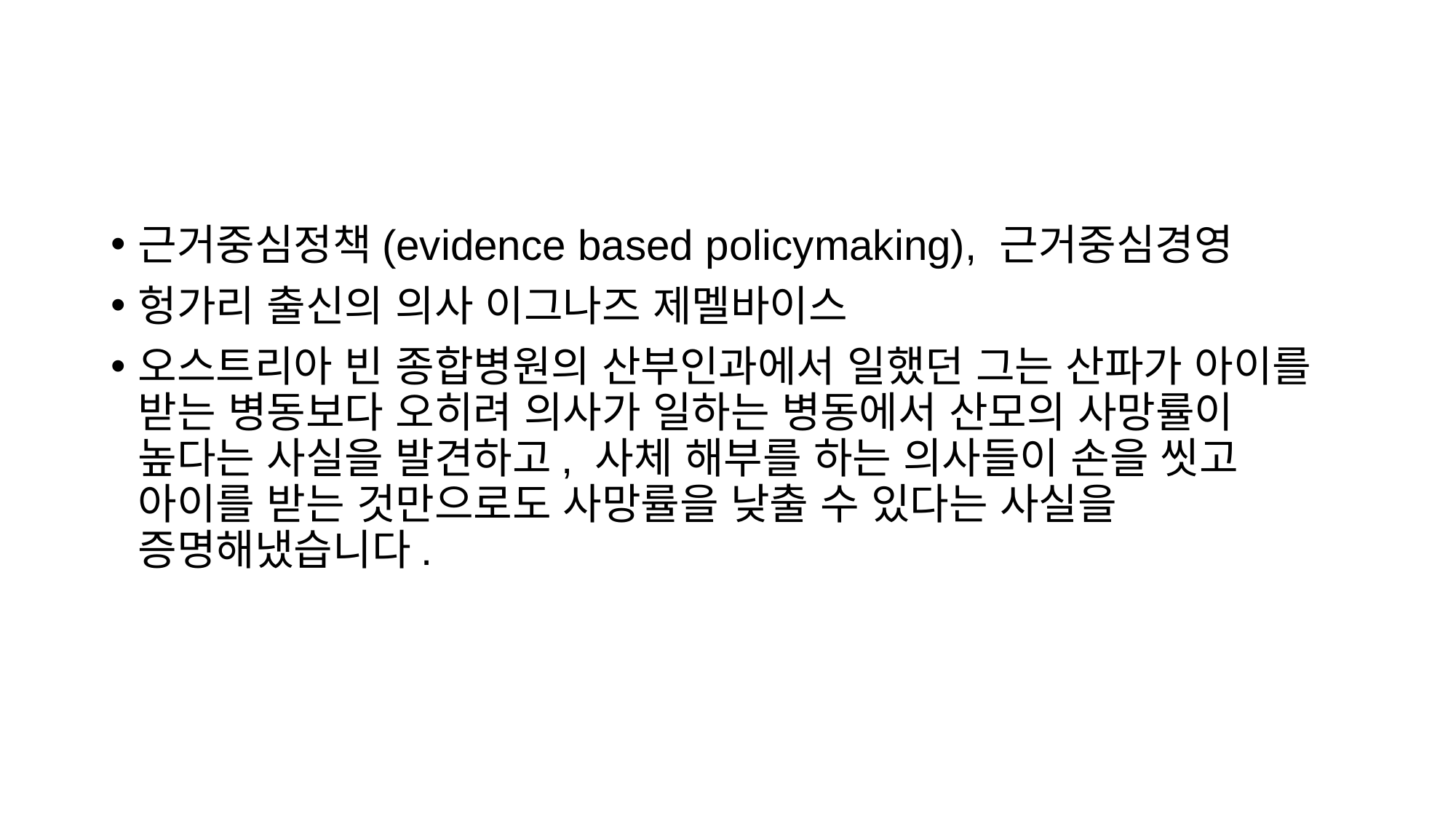

#
근거중심정책(evidence based policymaking), 근거중심경영
헝가리 출신의 의사 이그나즈 제멜바이스
오스트리아 빈 종합병원의 산부인과에서 일했던 그는 산파가 아이를 받는 병동보다 오히려 의사가 일하는 병동에서 산모의 사망률이 높다는 사실을 발견하고, 사체 해부를 하는 의사들이 손을 씻고 아이를 받는 것만으로도 사망률을 낮출 수 있다는 사실을 증명해냈습니다.